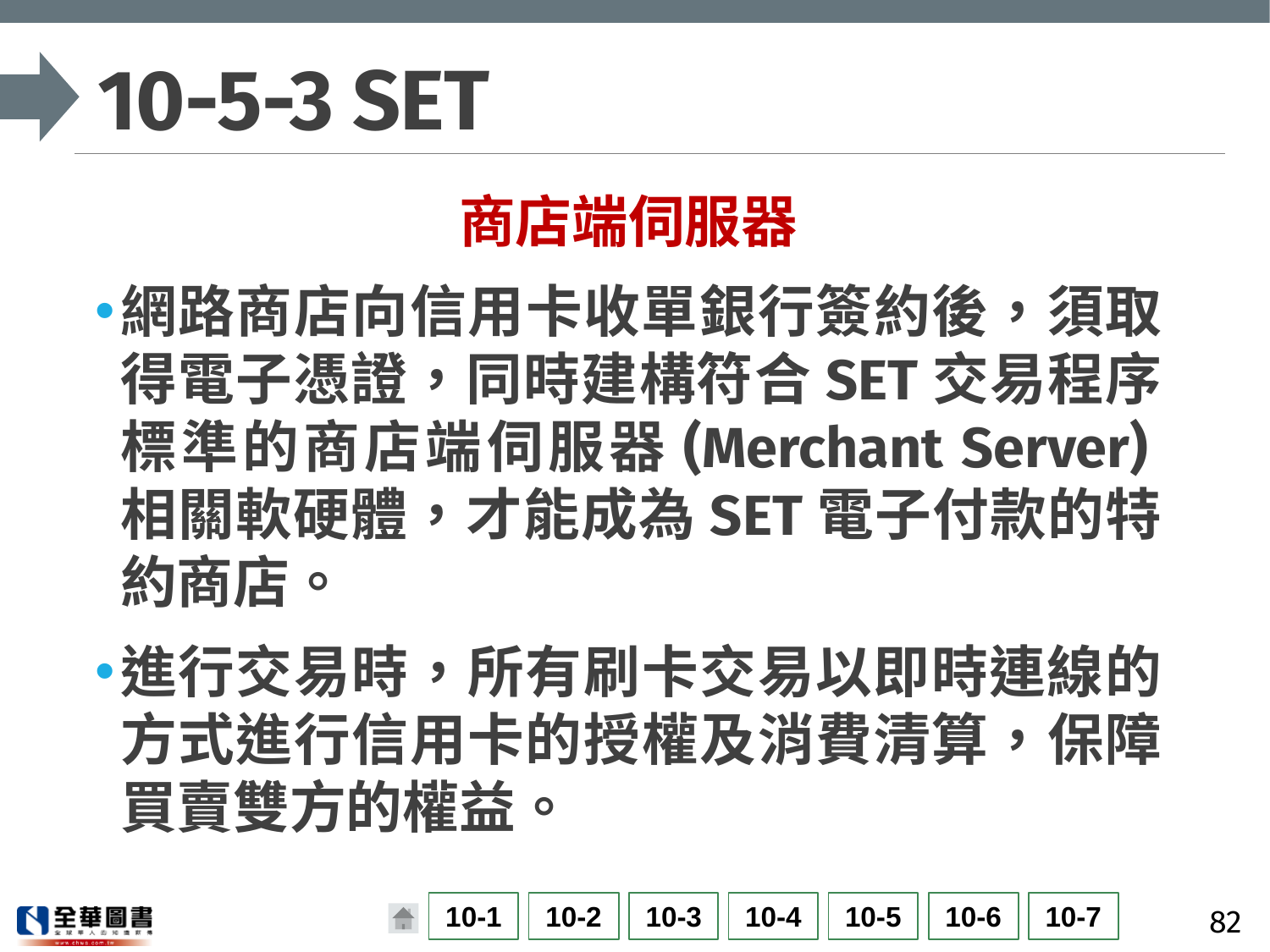

# 10-5-3 SET
商店端伺服器
網路商店向信用卡收單銀行簽約後，須取得電子憑證，同時建構符合SET交易程序標準的商店端伺服器(Merchant Server)相關軟硬體，才能成為SET電子付款的特約商店。
進行交易時，所有刷卡交易以即時連線的方式進行信用卡的授權及消費清算，保障買賣雙方的權益。
82